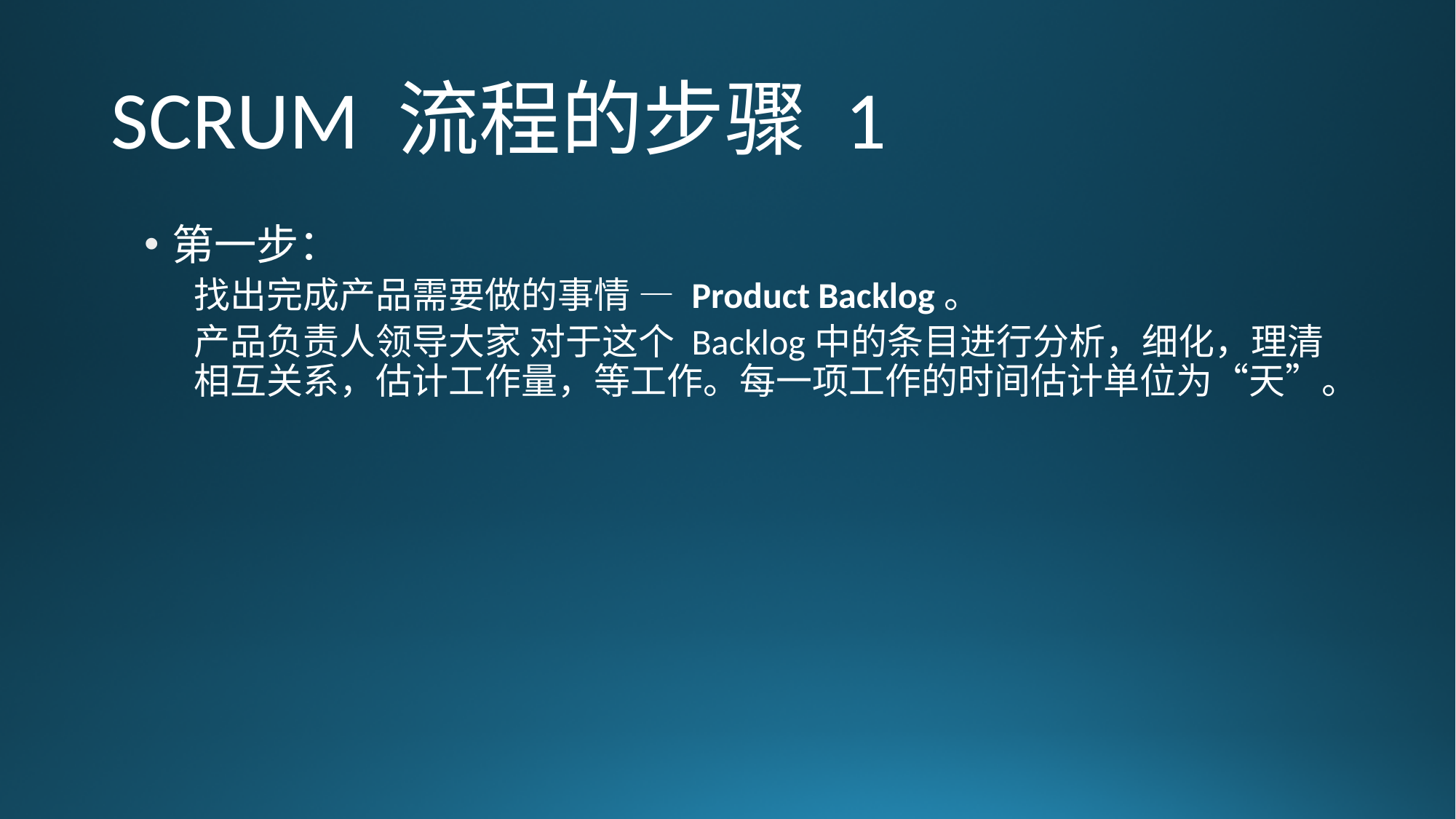

# SCRUM 流程的步骤 1
第一步：
找出完成产品需要做的事情 — Product Backlog。
产品负责人领导大家 对于这个 Backlog中的条目进行分析，细化，理清相互关系，估计工作量，等工作。每一项工作的时间估计单位为“天”。